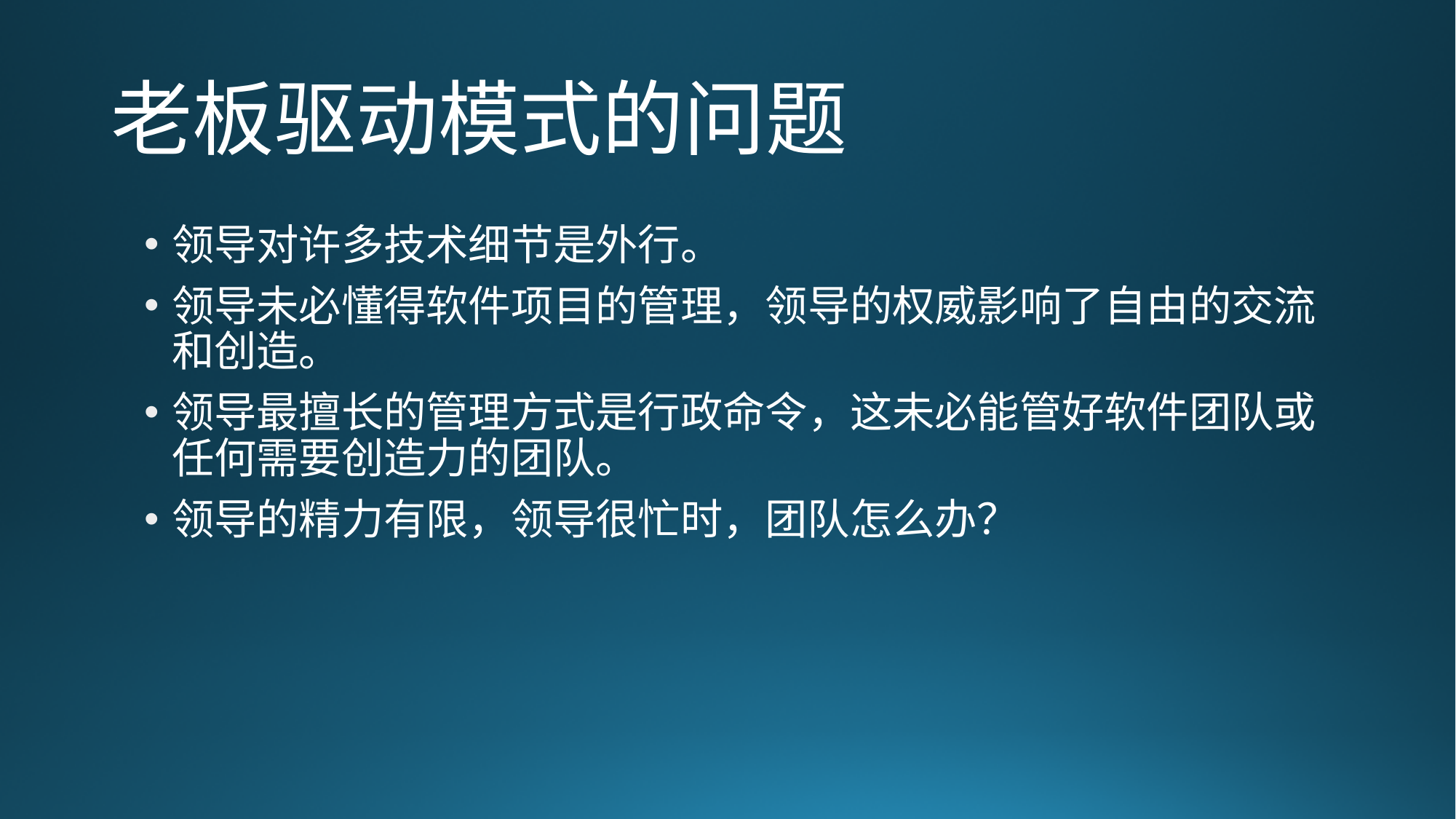

# 老板驱动模式的问题
领导对许多技术细节是外行。
领导未必懂得软件项目的管理，领导的权威影响了自由的交流和创造。
领导最擅长的管理方式是行政命令，这未必能管好软件团队或任何需要创造力的团队。
领导的精力有限，领导很忙时，团队怎么办？